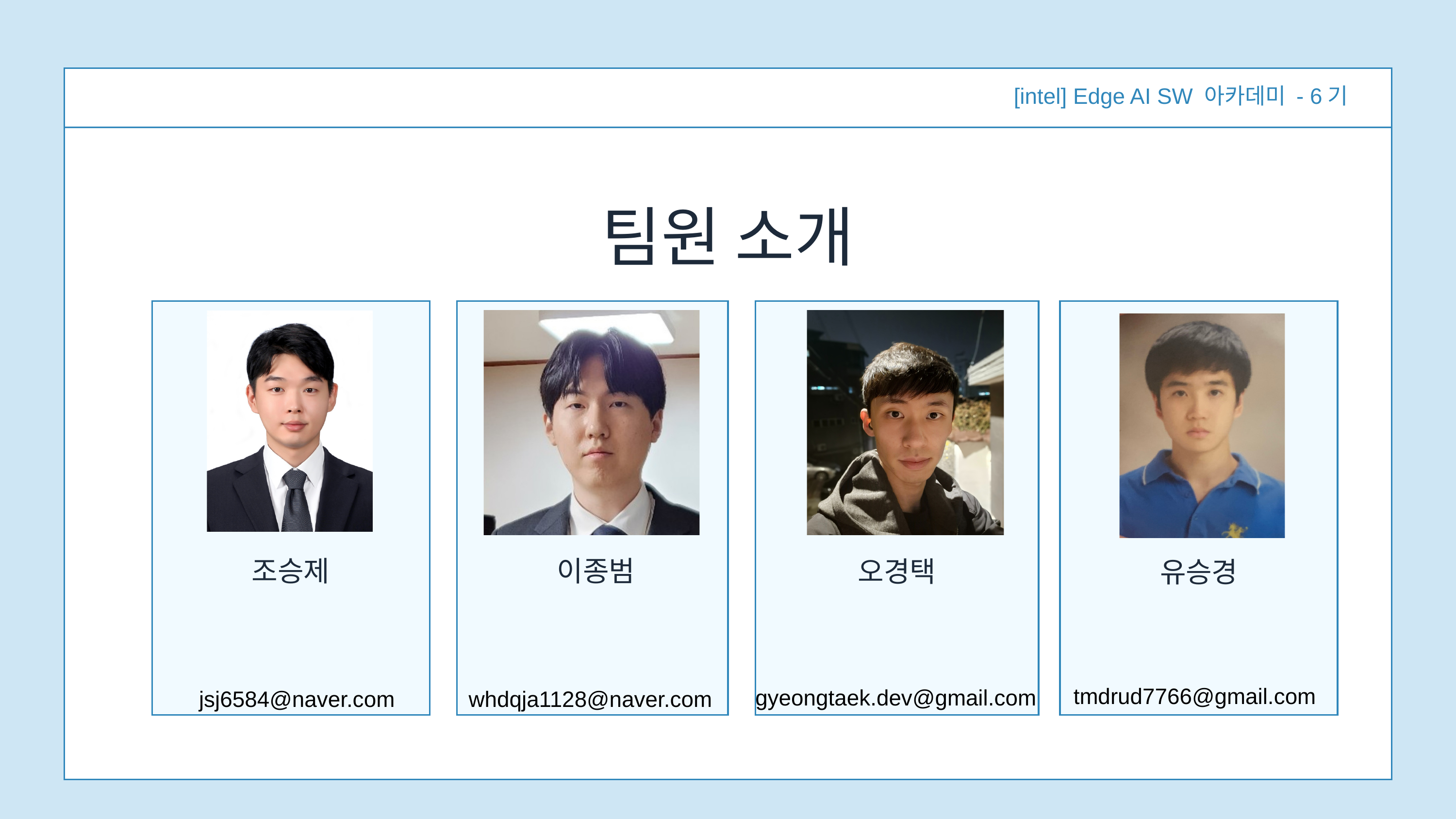

[intel] Edge AI SW 아카데미 - 6기

팀원 소개

이종범
조승제
오경택
유승경

gyeongtaek.dev@gmail.com

tmdrud7766@gmail.com

jsj6584@naver.com
whdqja1128@naver.com